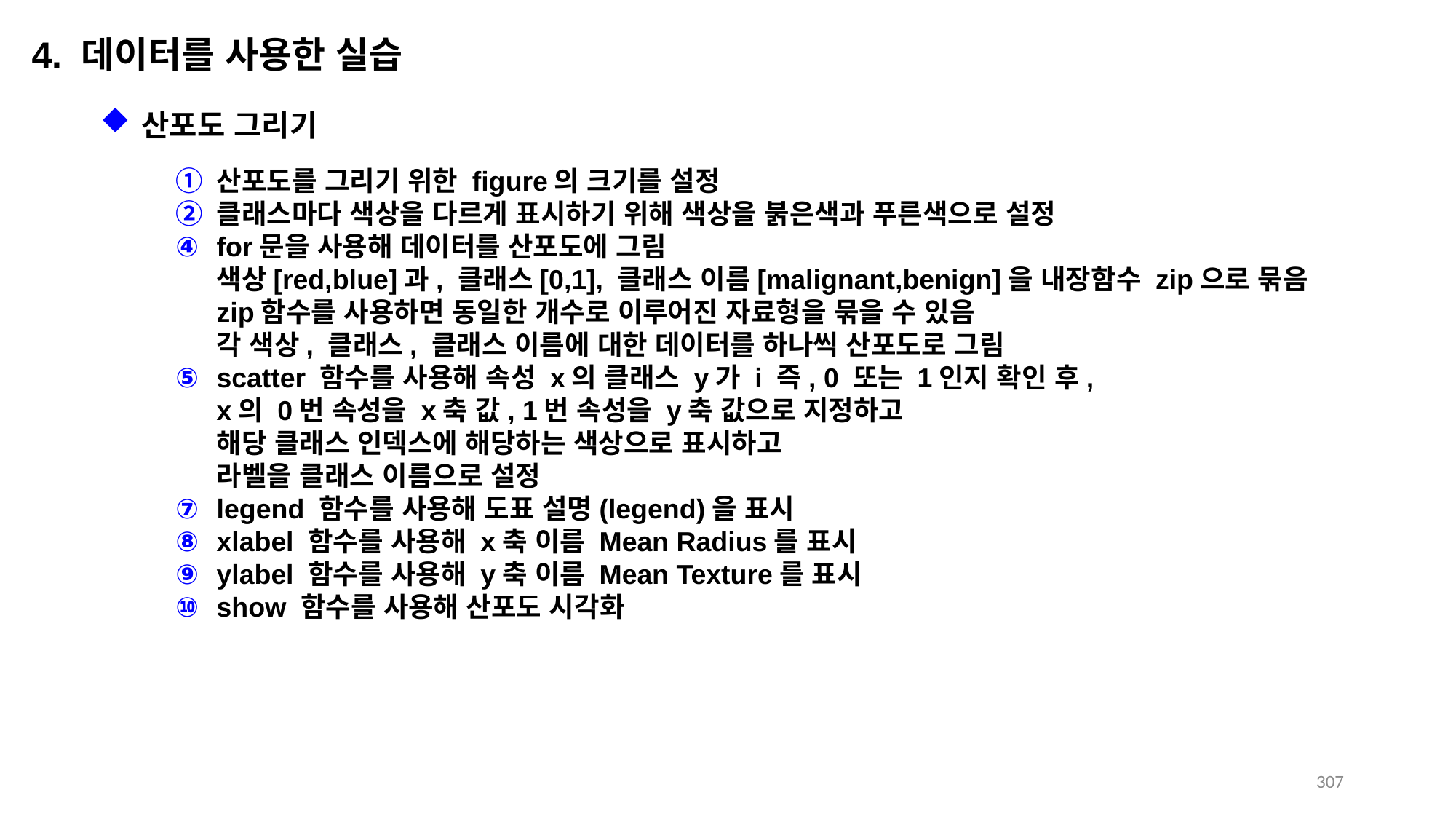

4. 데이터를 사용한 실습
산포도 그리기
산포도를 그리기 위한 figure의 크기를 설정
클래스마다 색상을 다르게 표시하기 위해 색상을 붉은색과 푸른색으로 설정
for문을 사용해 데이터를 산포도에 그림
색상[red,blue]과, 클래스[0,1], 클래스 이름[malignant,benign]을 내장함수 zip으로 묶음
zip함수를 사용하면 동일한 개수로 이루어진 자료형을 묶을 수 있음
각 색상, 클래스, 클래스 이름에 대한 데이터를 하나씩 산포도로 그림
scatter 함수를 사용해 속성 x의 클래스 y가 i 즉, 0 또는 1인지 확인 후,
x의 0번 속성을 x축 값, 1번 속성을 y축 값으로 지정하고
해당 클래스 인덱스에 해당하는 색상으로 표시하고
라벨을 클래스 이름으로 설정
legend 함수를 사용해 도표 설명(legend)을 표시
xlabel 함수를 사용해 x축 이름 Mean Radius를 표시
ylabel 함수를 사용해 y축 이름 Mean Texture를 표시
show 함수를 사용해 산포도 시각화

307